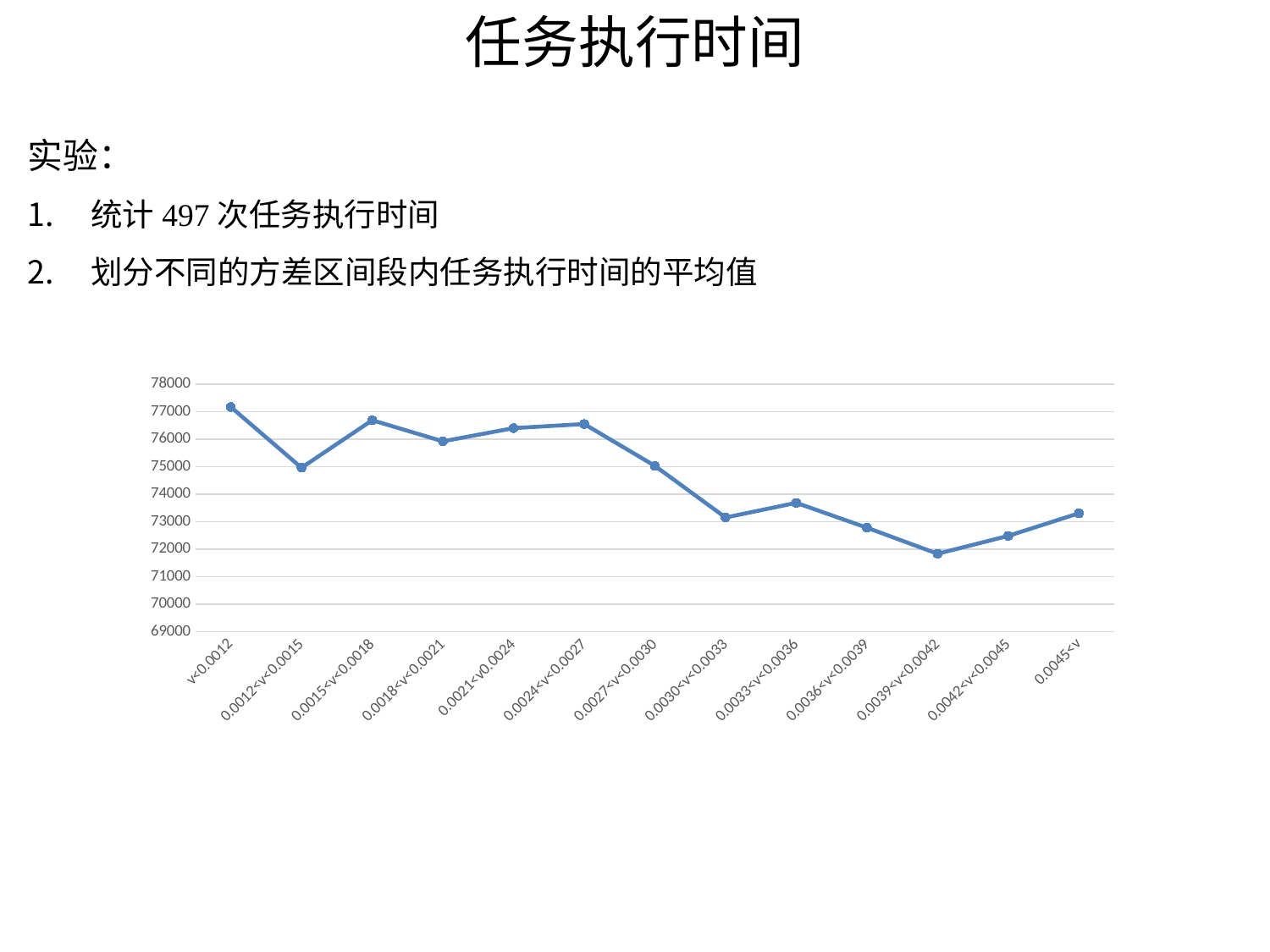

# 任务执行时间
实验：
统计497次任务执行时间
划分不同的方差区间段内任务执行时间的平均值

### Chart

| Category |  |
|---|---|
| v<0.0012 | 77169.76 |
| 0.0012<v<0.0015 | 74960.30674999999 |
| 0.0015<v<0.0018 | 76689.16814814814 |
| 0.0018<v<0.0021 | 75921.09352941174 |
| 0.0021<v0.0024 | 76401.20379310343 |
| 0.0024<v<0.0027 | 76550.14338709677 |
| 0.0027<v<0.0030 | 75028.55226415092 |
| 0.0030<v<0.0033 | 73149.5196875 |
| 0.0033<v<0.0036 | 73682.85875000003 |
| 0.0036<v<0.0039 | 72778.19451612902 |
| 0.0039<v<0.0042 | 71829.92916666667 |
| 0.0042<v<0.0045 | 72482.69038461539 |
| 0.0045<v | 73304.80178571428 |